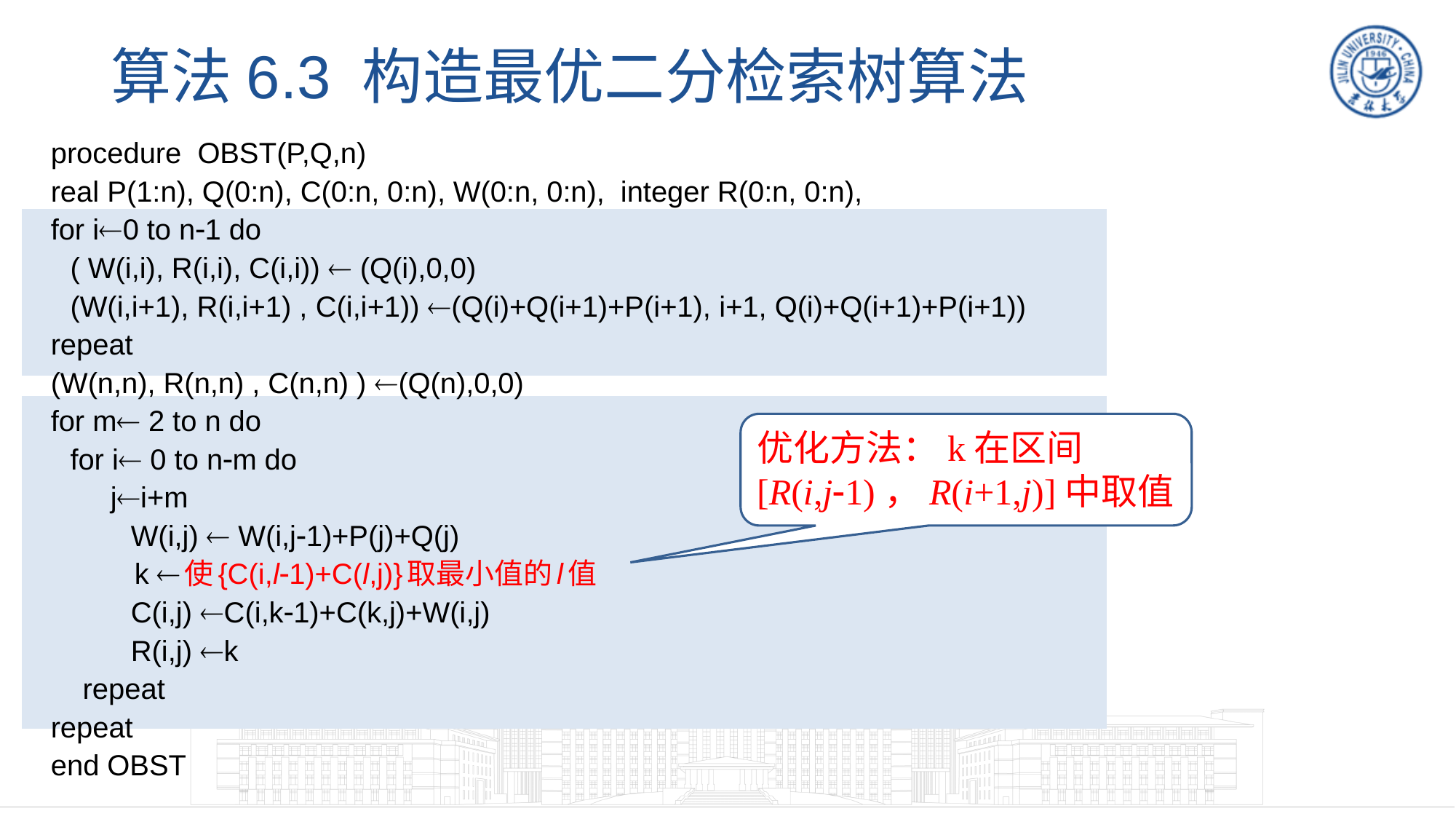

# 算法6.3 构造最优二分检索树算法
procedure  OBST(P,Q,n)
real P(1:n), Q(0:n), C(0:n, 0:n), W(0:n, 0:n),  integer R(0:n, 0:n),
for i←0 to n−1 do
	( W(i,i), R(i,i), C(i,i)) ← (Q(i),0,0)
	(W(i,i+1), R(i,i+1) , C(i,i+1)) ←(Q(i)+Q(i+1)+P(i+1), i+1, Q(i)+Q(i+1)+P(i+1))
repeat
(W(n,n), R(n,n) , C(n,n) ) ←(Q(n),0,0)
for m← 2 to n do
	for i← 0 to n−m do
	     j←i+m
          W(i,j) ← W(i,j−1)+P(j)+Q(j)
	        k ←使{C(i,l−1)+C(l,j)}取最小值的l值
          C(i,j) ←C(i,k−1)+C(k,j)+W(i,j)
          R(i,j) ←k
    repeat
repeat
end OBST

优化方法：k在区间 [R(i,j−1)，R(i+1,j)]中取值
86